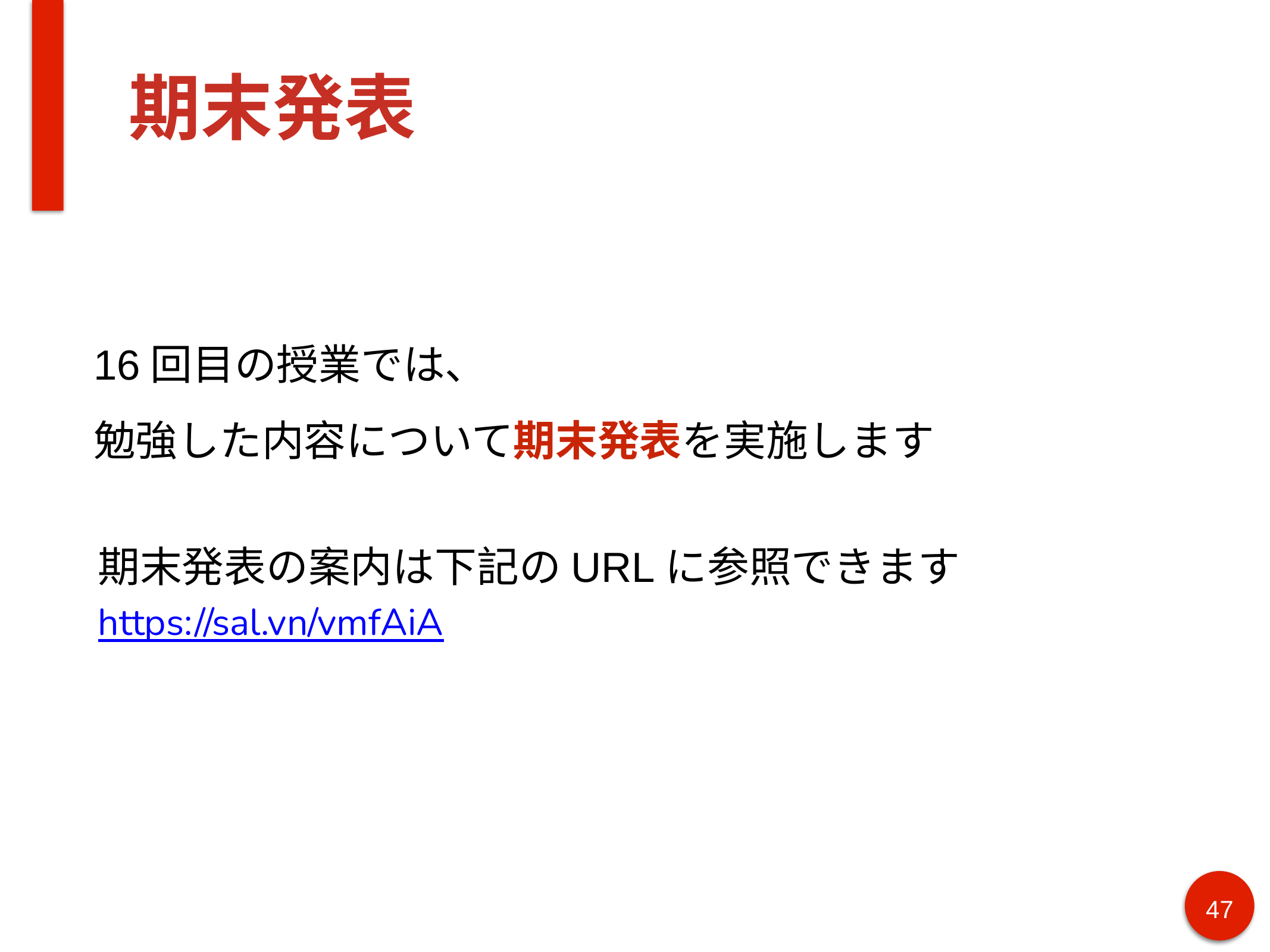

# 期末発表
16回目の授業では、
勉強した内容について期末発表を実施します
期末発表の案内は下記のURLに参照できます
https://sal.vn/vmfAiA

47